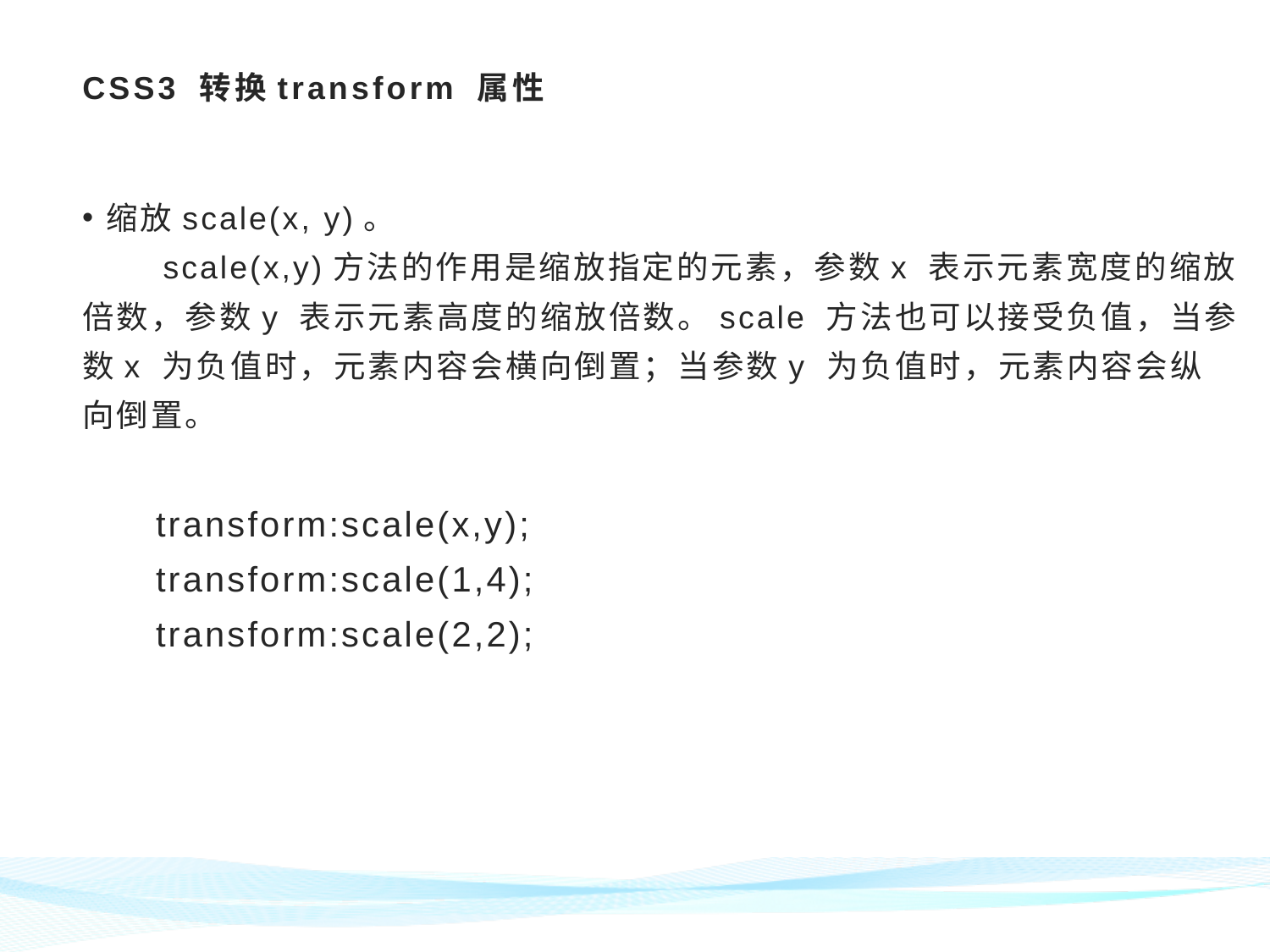

# CSS3 转换transform 属性
缩放scale(x, y)。
       scale(x,y)方法的作用是缩放指定的元素，参数x 表示元素宽度的缩放倍数，参数y 表示元素高度的缩放倍数。scale 方法也可以接受负值，当参数x 为负值时，元素内容会横向倒置；当参数y 为负值时，元素内容会纵向倒置。

transform:scale(x,y);
transform:scale(1,4);
transform:scale(2,2);